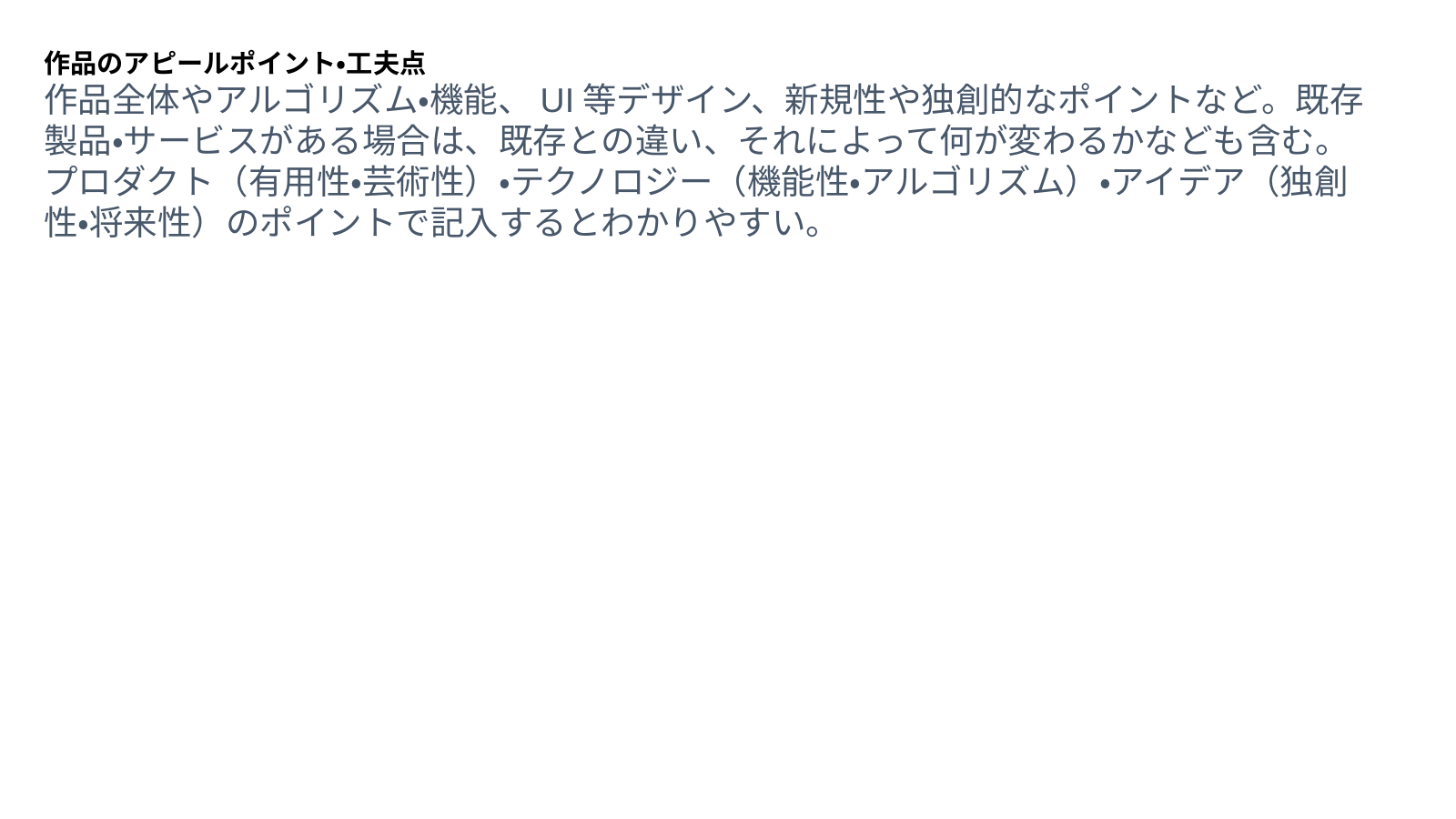

作品のアピールポイント・工夫点
作品全体やアルゴリズム・機能、UI等デザイン、新規性や独創的なポイントなど。既存製品・サービスがある場合は、既存との違い、それによって何が変わるかなども含む。 プロダクト（有用性・芸術性）・テクノロジー（機能性・アルゴリズム）・アイデア（独創性・将来性）のポイントで記入するとわかりやすい。